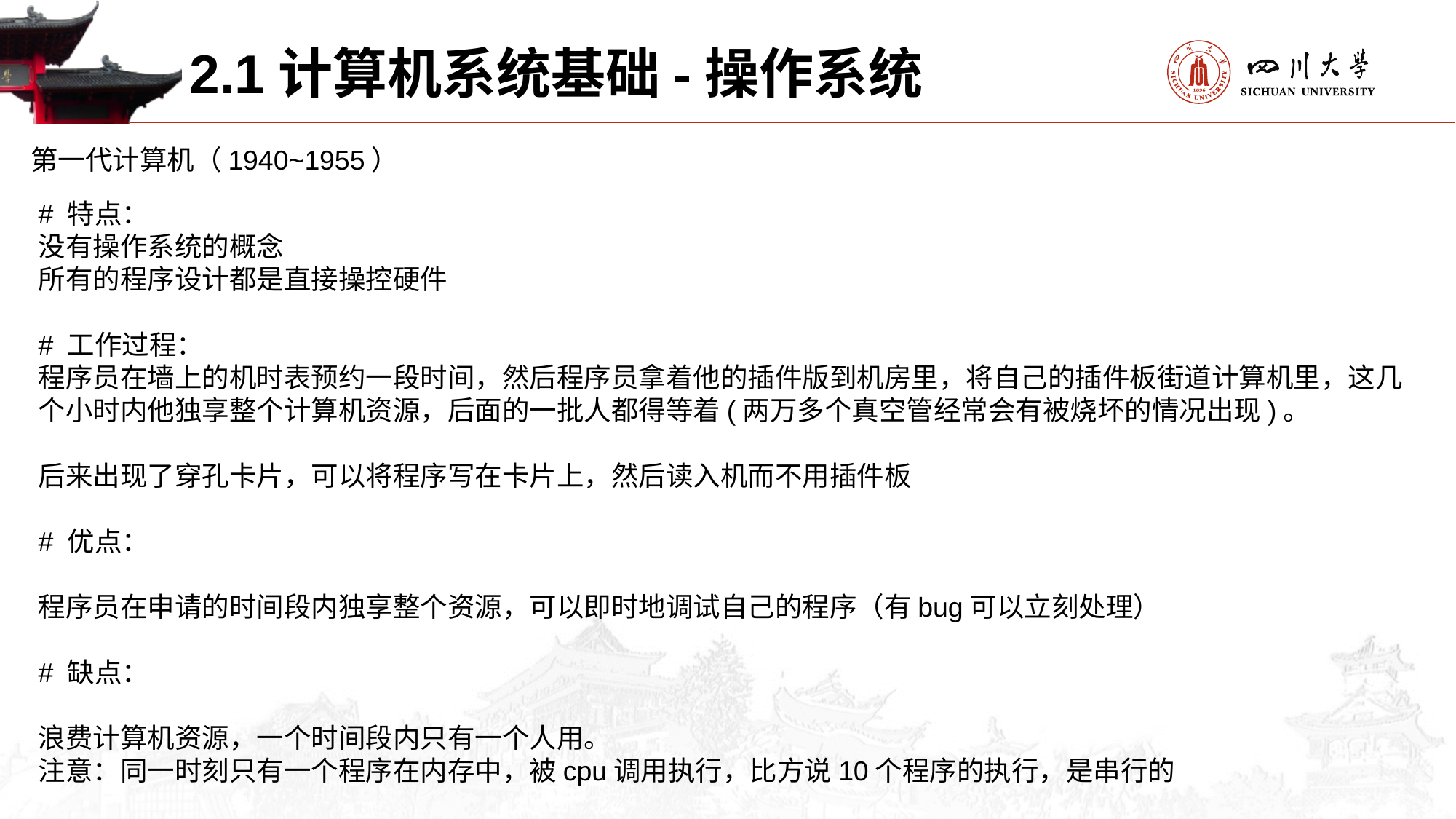

2.1计算机系统基础-操作系统

第一代计算机（1940~1955）
# 特点：
没有操作系统的概念
所有的程序设计都是直接操控硬件

# 工作过程：
程序员在墙上的机时表预约一段时间，然后程序员拿着他的插件版到机房里，将自己的插件板街道计算机里，这几个小时内他独享整个计算机资源，后面的一批人都得等着(两万多个真空管经常会有被烧坏的情况出现)。

后来出现了穿孔卡片，可以将程序写在卡片上，然后读入机而不用插件板

# 优点：

程序员在申请的时间段内独享整个资源，可以即时地调试自己的程序（有bug可以立刻处理）

# 缺点：

浪费计算机资源，一个时间段内只有一个人用。
注意：同一时刻只有一个程序在内存中，被cpu调用执行，比方说10个程序的执行，是串行的